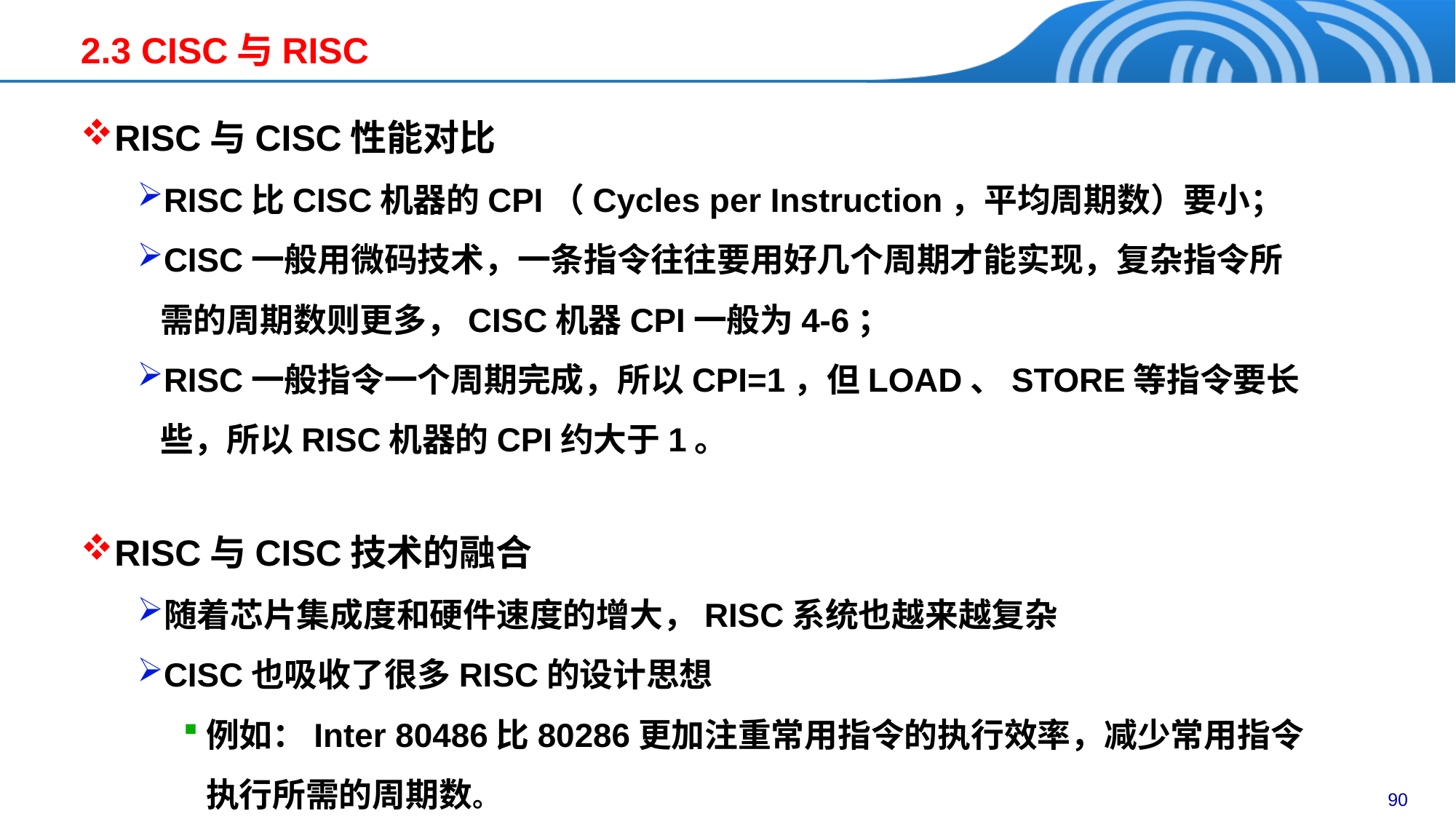

2.3 CISC与RISC
RISC与CISC性能对比
RISC比CISC机器的CPI（Cycles per Instruction，平均周期数）要小；
CISC一般用微码技术，一条指令往往要用好几个周期才能实现，复杂指令所需的周期数则更多，CISC机器CPI一般为4-6；
RISC一般指令一个周期完成，所以CPI=1，但LOAD、STORE等指令要长些，所以RISC机器的CPI约大于1。

RISC与CISC技术的融合
随着芯片集成度和硬件速度的增大，RISC系统也越来越复杂
CISC也吸收了很多RISC的设计思想
例如：Inter 80486比80286更加注重常用指令的执行效率，减少常用指令执行所需的周期数。